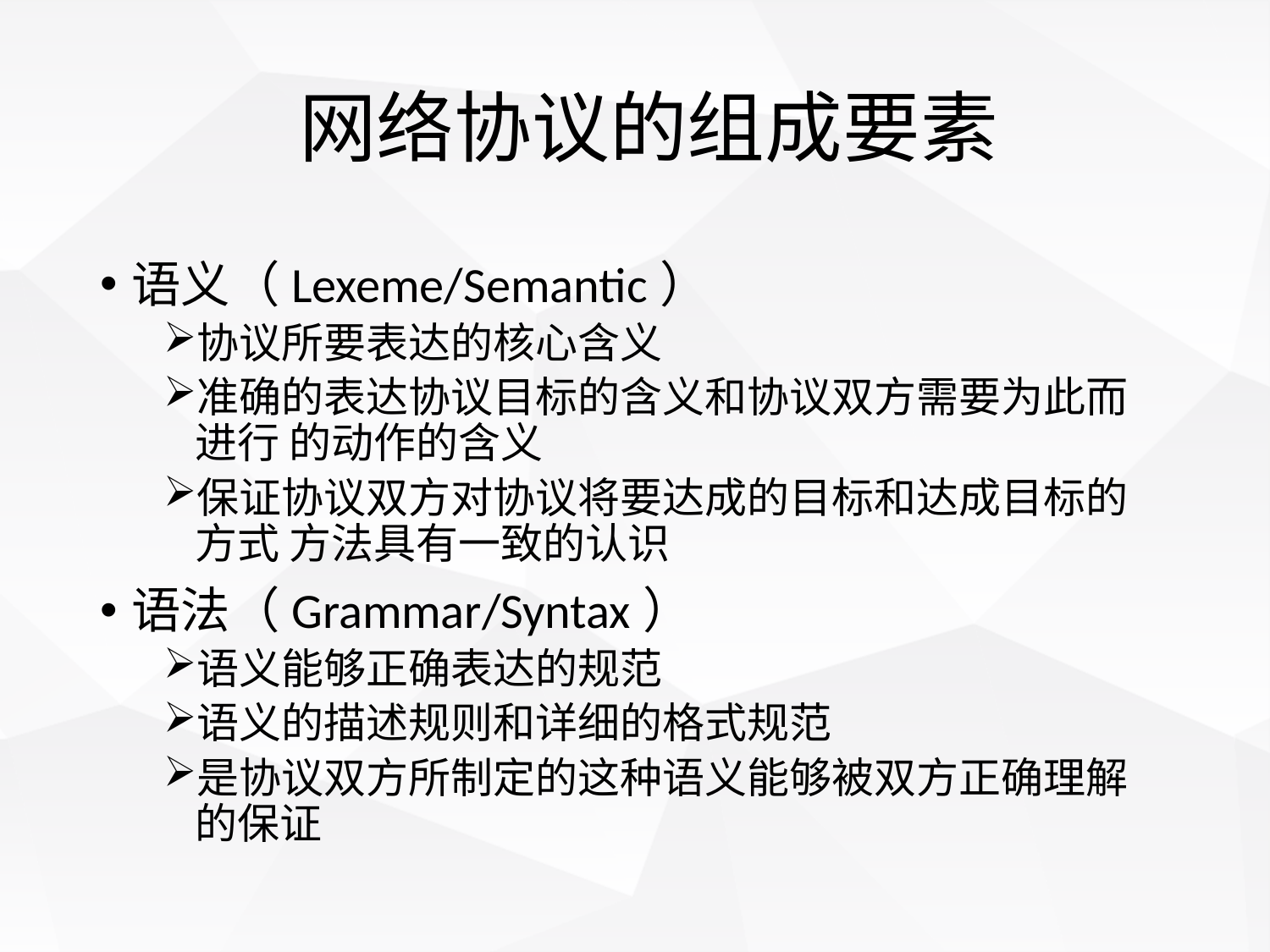

# 网络协议的组成要素
语义（Lexeme/Semantic）
协议所要表达的核心含义
准确的表达协议目标的含义和协议双方需要为此而进行 的动作的含义
保证协议双方对协议将要达成的目标和达成目标的方式 方法具有一致的认识
语法（Grammar/Syntax）
语义能够正确表达的规范
语义的描述规则和详细的格式规范
是协议双方所制定的这种语义能够被双方正确理解的保证